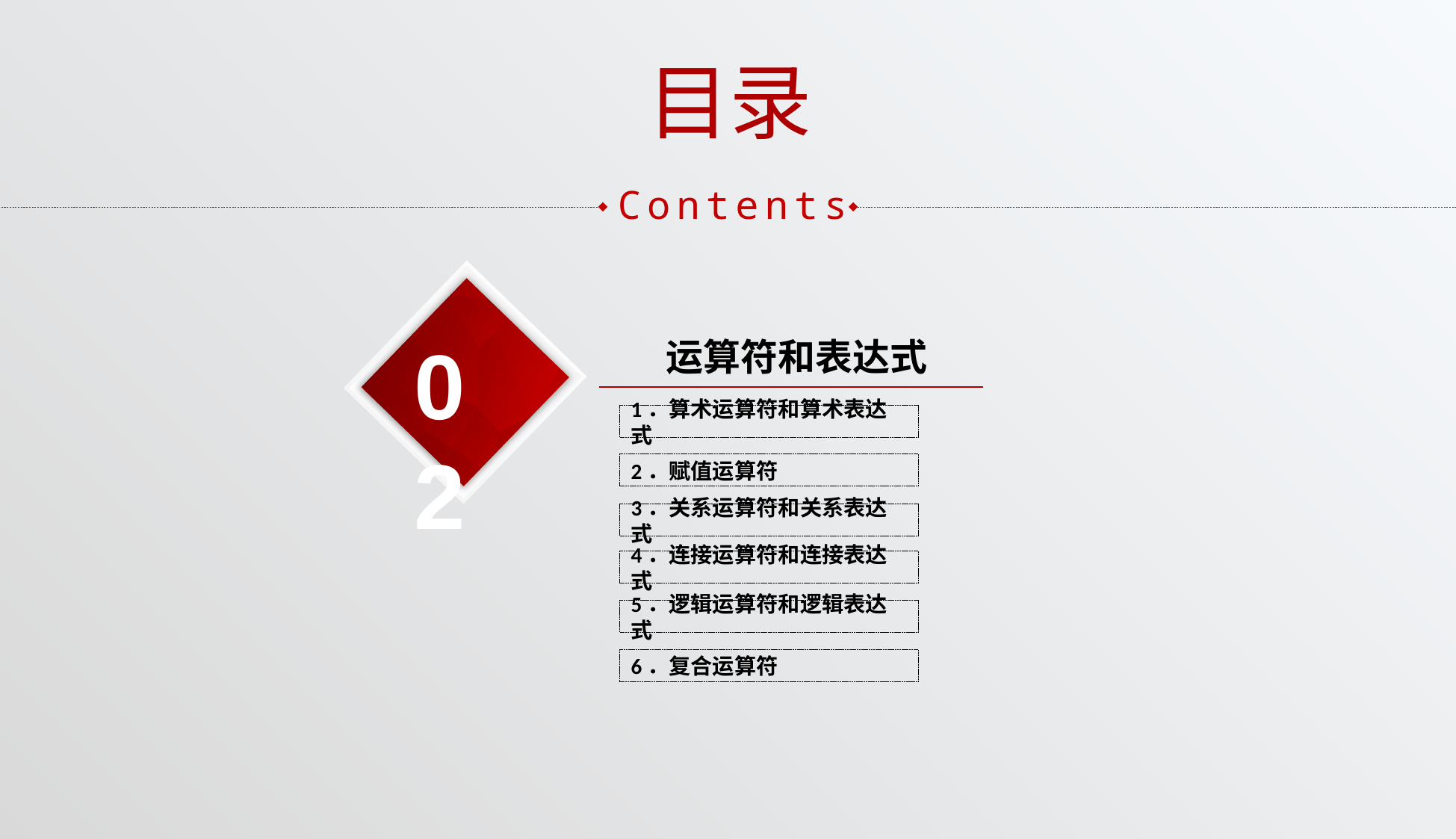

目录
Contents

02
运算符和表达式
1．算术运算符和算术表达式
2．赋值运算符
3．关系运算符和关系表达式
4．连接运算符和连接表达式
5．逻辑运算符和逻辑表达式
6．复合运算符